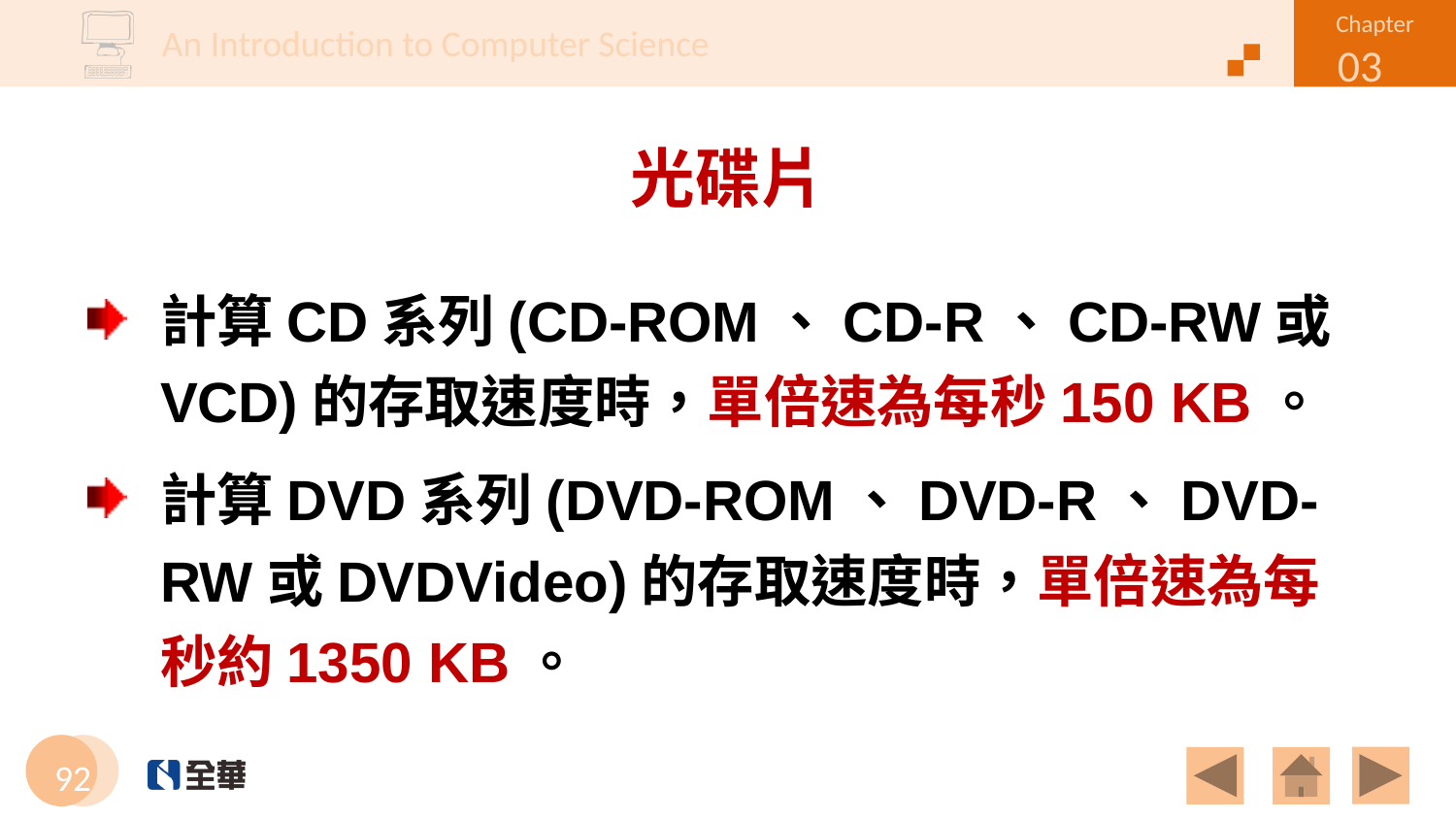

# 光碟片
計算CD系列(CD-ROM、CD-R、CD-RW或VCD)的存取速度時，單倍速為每秒150 KB。
計算DVD系列(DVD-ROM、DVD-R、DVD-RW或DVDVideo)的存取速度時，單倍速為每秒約1350 KB。